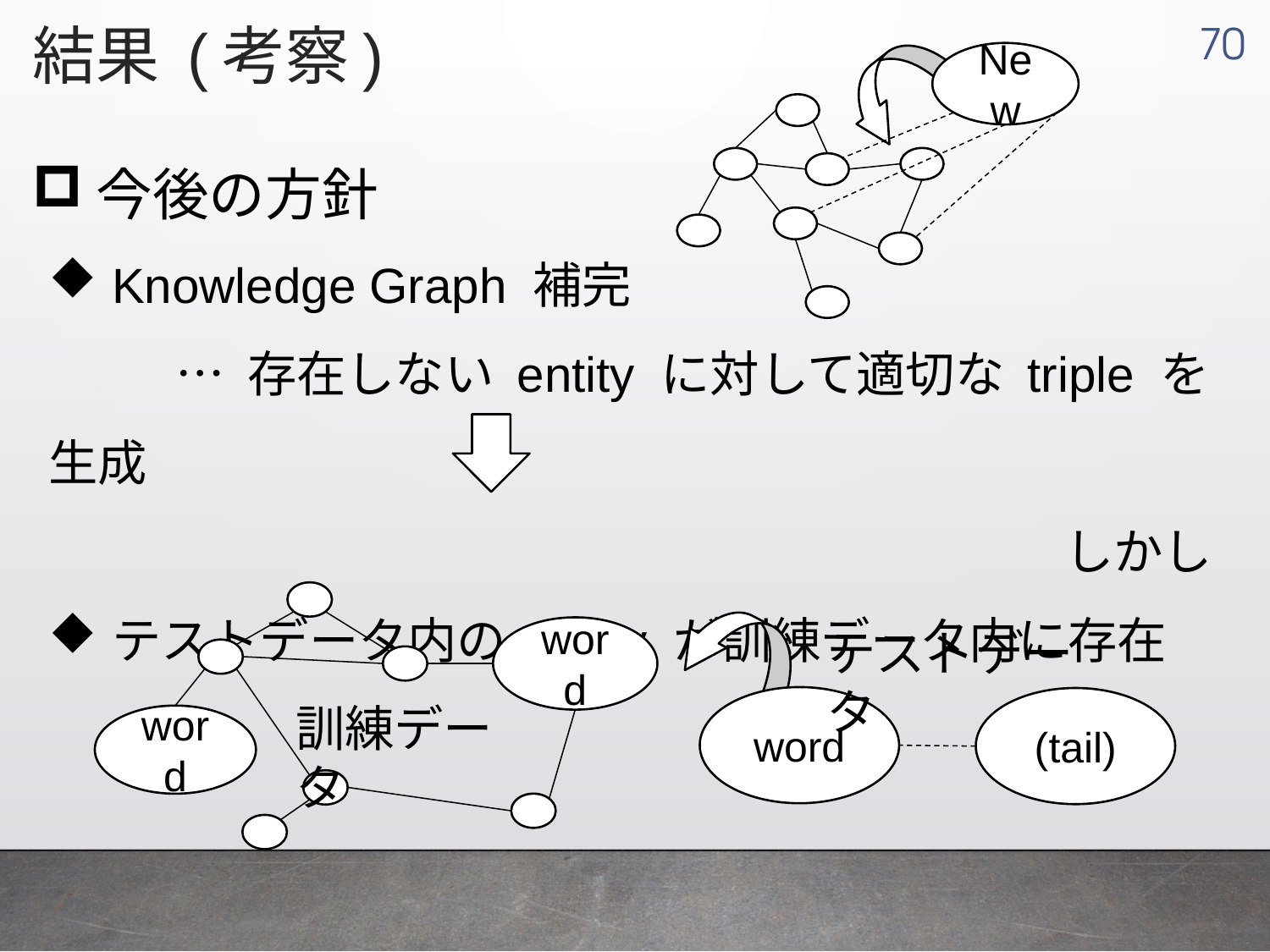

結果 (考察)
70

New

今後の方針
Knowledge Graph 補完
	… 存在しない entity に対して適切な triple を生成
								しかし
テストデータ内の entity が訓練データ内に存在

word

word

word
テストデータ
訓練データ
(tail)